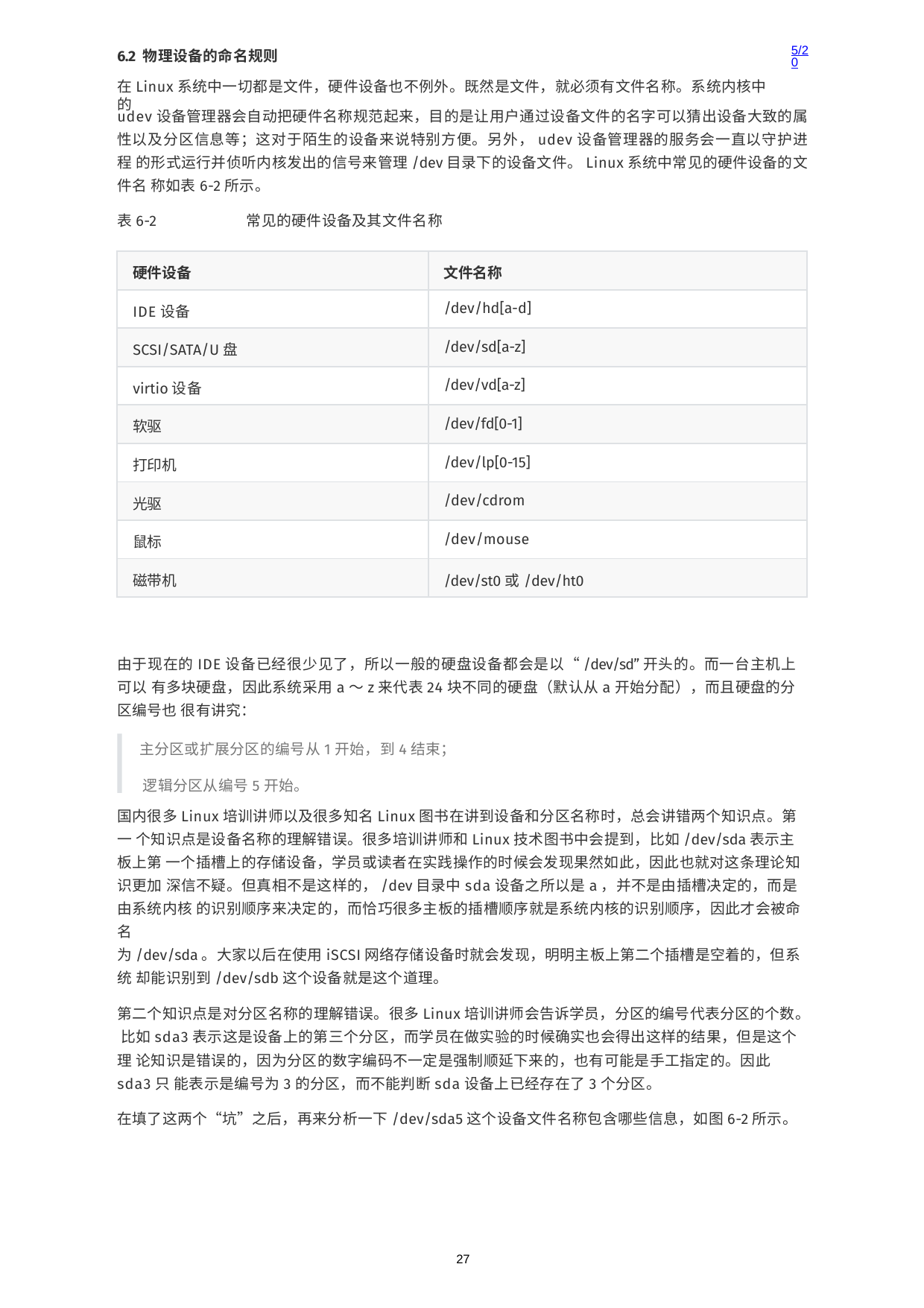

5/20
6.2 物理设备的命名规则

在Linux系统中一切都是文件，硬件设备也不例外。既然是文件，就必须有文件名称。系统内核中的
udev设备管理器会自动把硬件名称规范起来，目的是让用户通过设备文件的名字可以猜出设备大致的属 性以及分区信息等；这对于陌生的设备来说特别方便。另外，udev设备管理器的服务会一直以守护进程 的形式运行并侦听内核发出的信号来管理/dev目录下的设备文件。Linux系统中常见的硬件设备的文件名 称如表6-2所示。
表6-2	常见的硬件设备及其文件名称
| 硬件设备 | 文件名称 |
| --- | --- |
| IDE设备 | /dev/hd[a-d] |
| SCSI/SATA/U盘 | /dev/sd[a-z] |
| virtio设备 | /dev/vd[a-z] |
| 软驱 | /dev/fd[0-1] |
| 打印机 | /dev/lp[0-15] |
| 光驱 | /dev/cdrom |
| 鼠标 | /dev/mouse |
| 磁带机 | /dev/st0或/dev/ht0 |
由于现在的IDE设备已经很少见了，所以一般的硬盘设备都会是以“/dev/sd”开头的。而一台主机上可以 有多块硬盘，因此系统采用a～z来代表24块不同的硬盘（默认从a开始分配），而且硬盘的分区编号也 很有讲究：
主分区或扩展分区的编号从1开始，到4结束； 逻辑分区从编号5开始。
国内很多Linux培训讲师以及很多知名Linux图书在讲到设备和分区名称时，总会讲错两个知识点。第一 个知识点是设备名称的理解错误。很多培训讲师和Linux技术图书中会提到，比如/dev/sda表示主板上第 一个插槽上的存储设备，学员或读者在实践操作的时候会发现果然如此，因此也就对这条理论知识更加 深信不疑。但真相不是这样的，/dev目录中sda设备之所以是a，并不是由插槽决定的，而是由系统内核 的识别顺序来决定的，而恰巧很多主板的插槽顺序就是系统内核的识别顺序，因此才会被命名
为/dev/sda。大家以后在使用iSCSI网络存储设备时就会发现，明明主板上第二个插槽是空着的，但系统 却能识别到/dev/sdb这个设备就是这个道理。
第二个知识点是对分区名称的理解错误。很多Linux培训讲师会告诉学员，分区的编号代表分区的个数。 比如sda3表示这是设备上的第三个分区，而学员在做实验的时候确实也会得出这样的结果，但是这个理 论知识是错误的，因为分区的数字编码不一定是强制顺延下来的，也有可能是手工指定的。因此sda3只 能表示是编号为3的分区，而不能判断sda设备上已经存在了3个分区。
在填了这两个“坑”之后，再来分析一下/dev/sda5这个设备文件名称包含哪些信息，如图6-2所示。

27